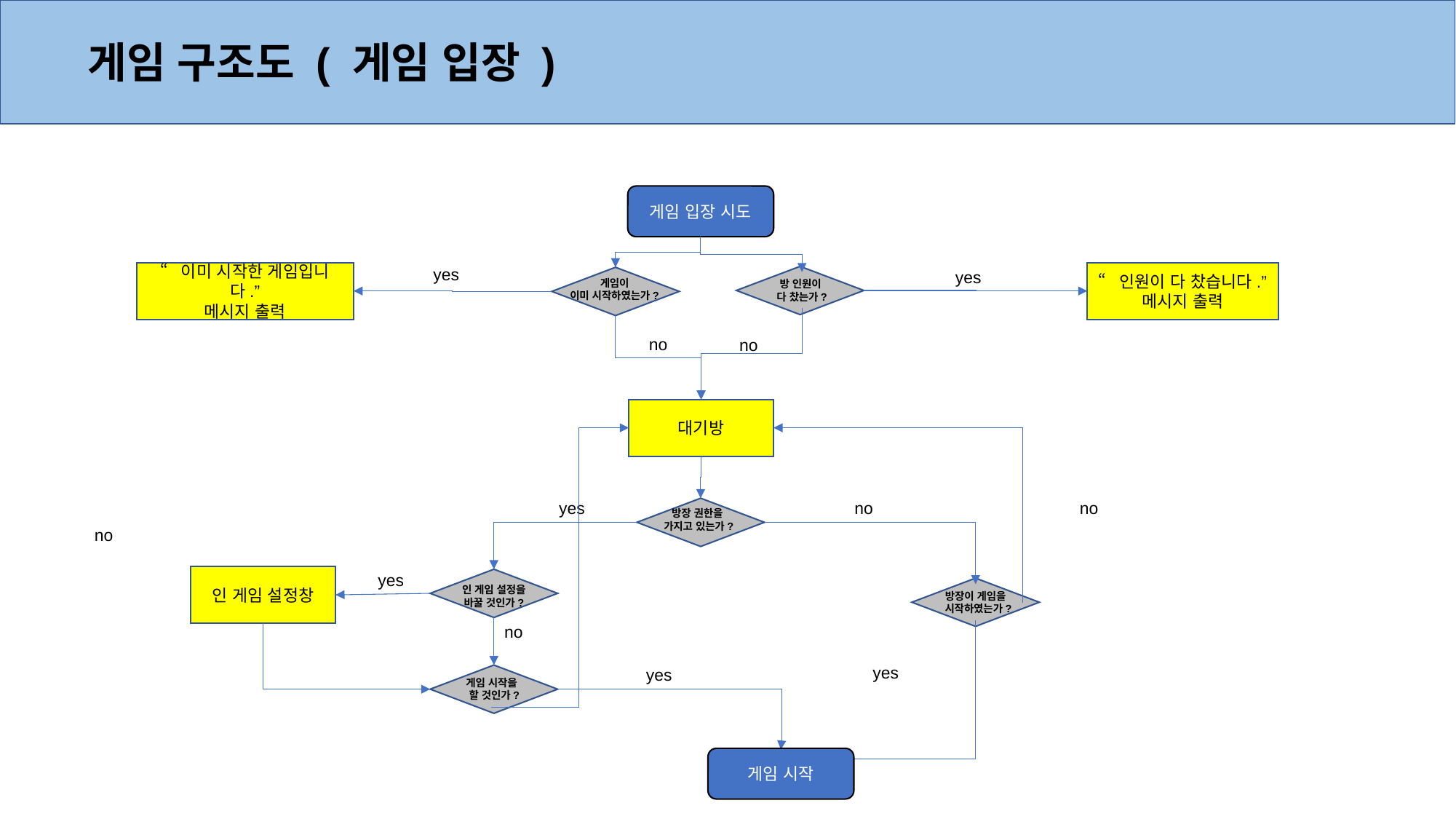

게임 구조도 ( 게임 입장 )
게임 입장 시도
yes
yes
“이미 시작한 게임입니다.”
메시지 출력
“인원이 다 찼습니다.”
메시지 출력

방 인원이
다 찼는가?

게임이
이미 시작하였는가?
no
no
대기방
yes
no
no

방장 권한을
가지고 있는가?
no
yes
인 게임 설정창

인 게임 설정을
바꿀 것인가?

방장이 게임을
 시작하였는가?
no
yes
yes

게임 시작을
 할 것인가?
게임 시작